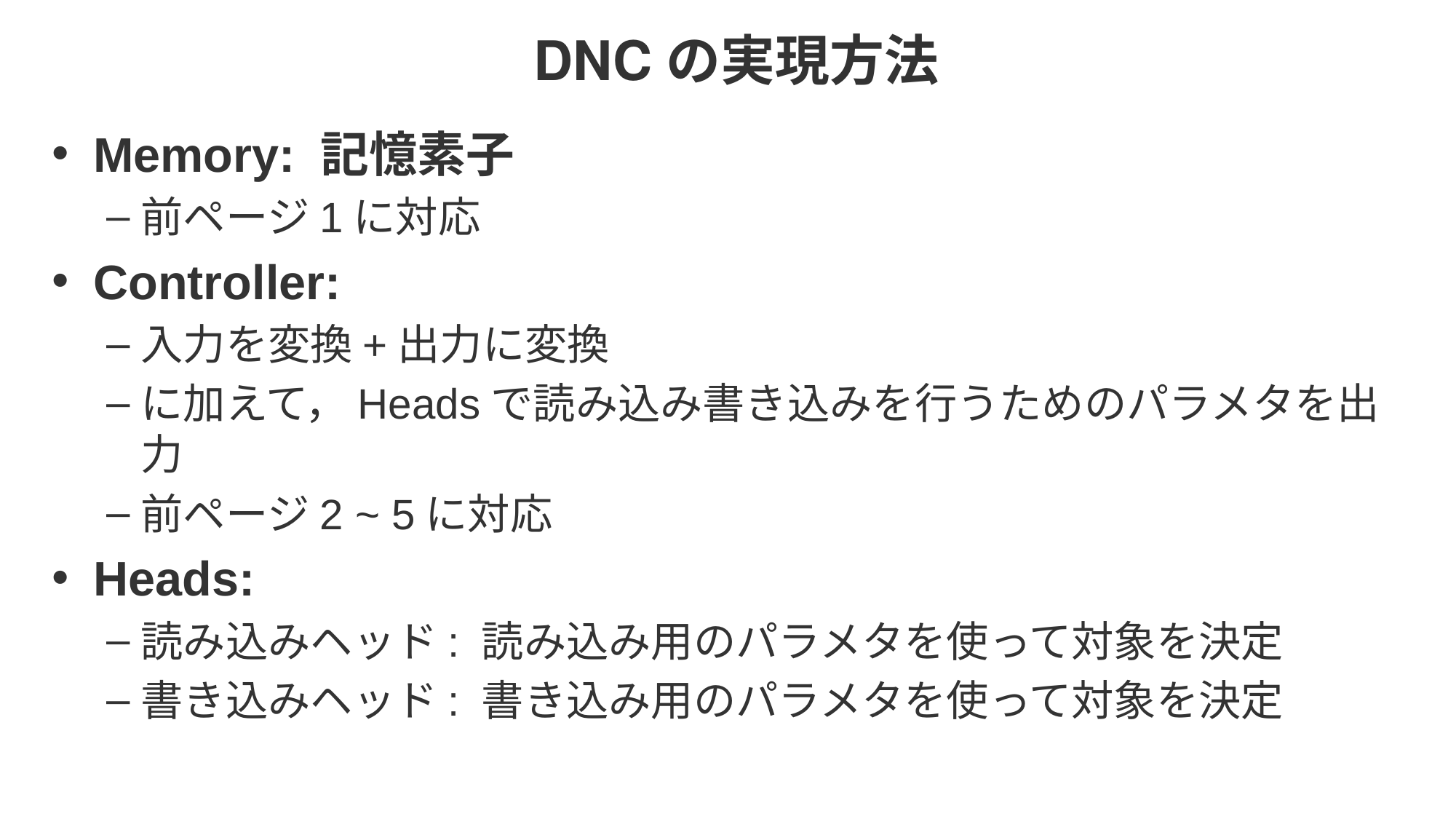

# DNCの実現方法
Memory: 記憶素子
前ページ1に対応
Controller:
入力を変換+出力に変換
に加えて，Headsで読み込み書き込みを行うためのパラメタを出力
前ページ2 ~ 5に対応
Heads:
読み込みヘッド: 読み込み用のパラメタを使って対象を決定
書き込みヘッド: 書き込み用のパラメタを使って対象を決定